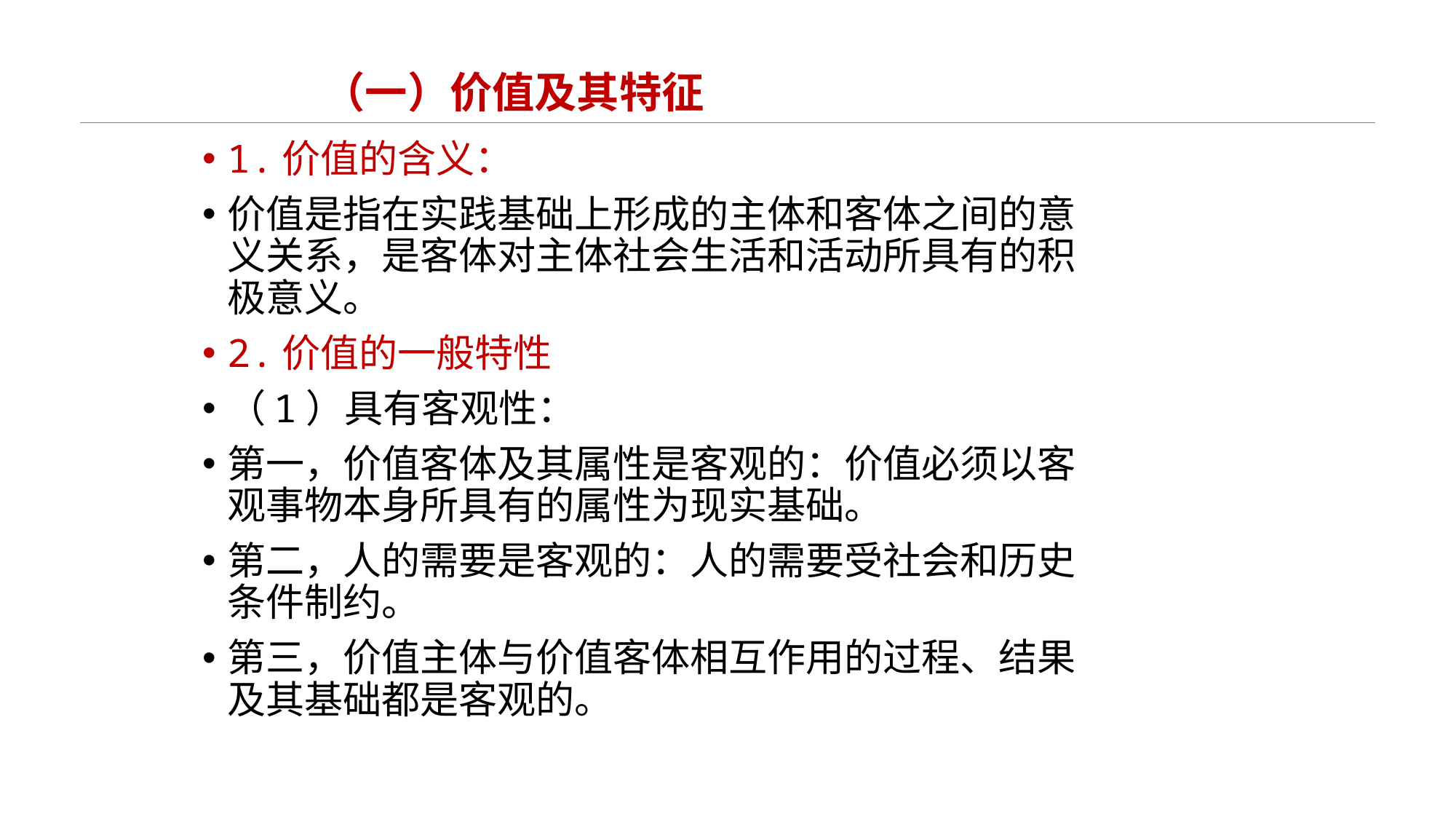

# （一）价值及其特征
1.价值的含义：
价值是指在实践基础上形成的主体和客体之间的意义关系，是客体对主体社会生活和活动所具有的积极意义。
2.价值的一般特性
（1）具有客观性：
第一，价值客体及其属性是客观的：价值必须以客观事物本身所具有的属性为现实基础。
第二，人的需要是客观的：人的需要受社会和历史条件制约。
第三，价值主体与价值客体相互作用的过程、结果及其基础都是客观的。